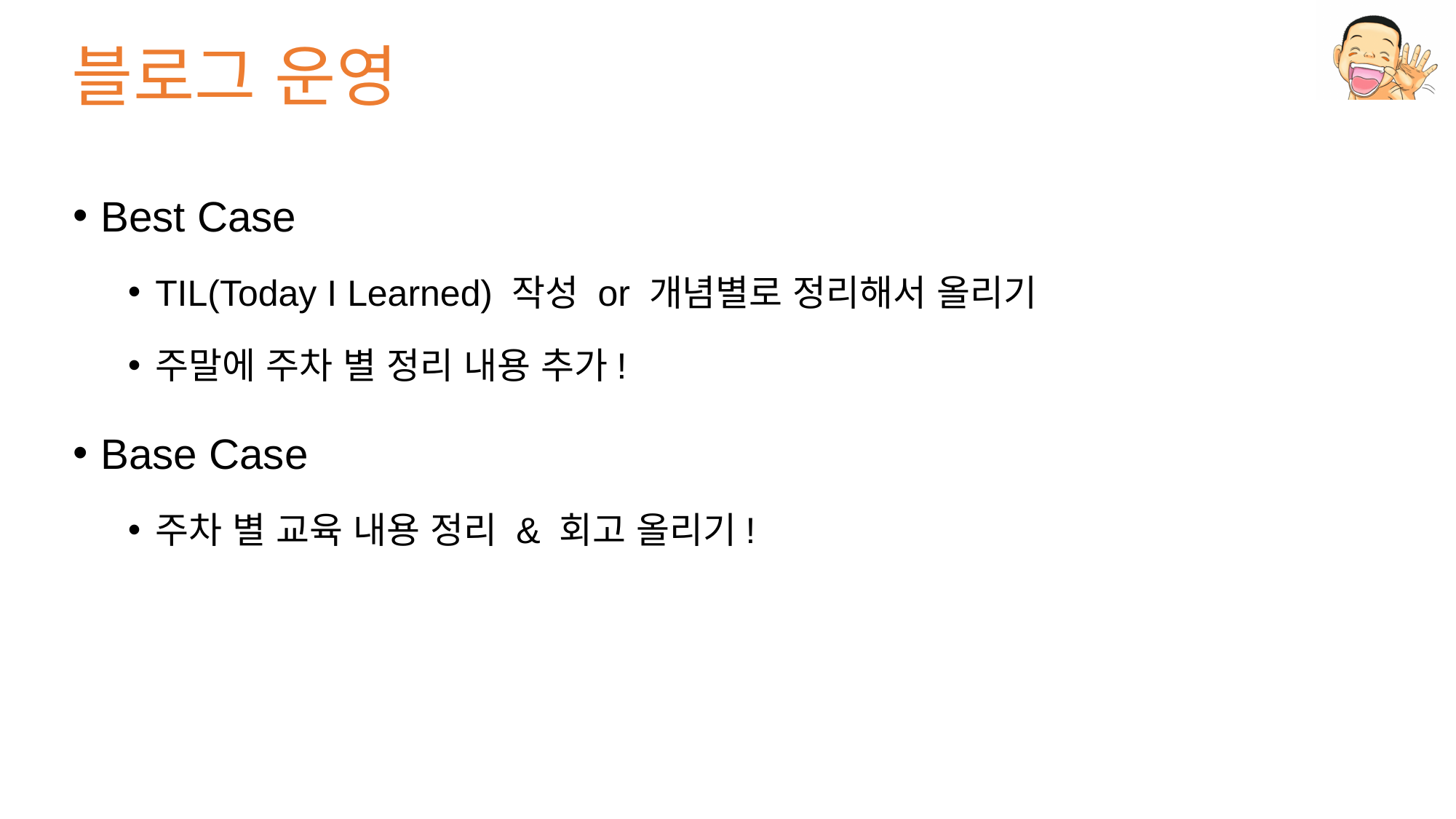

# 블로그 운영
Best Case
TIL(Today I Learned) 작성 or 개념별로 정리해서 올리기
주말에 주차 별 정리 내용 추가!
Base Case
주차 별 교육 내용 정리 & 회고 올리기!